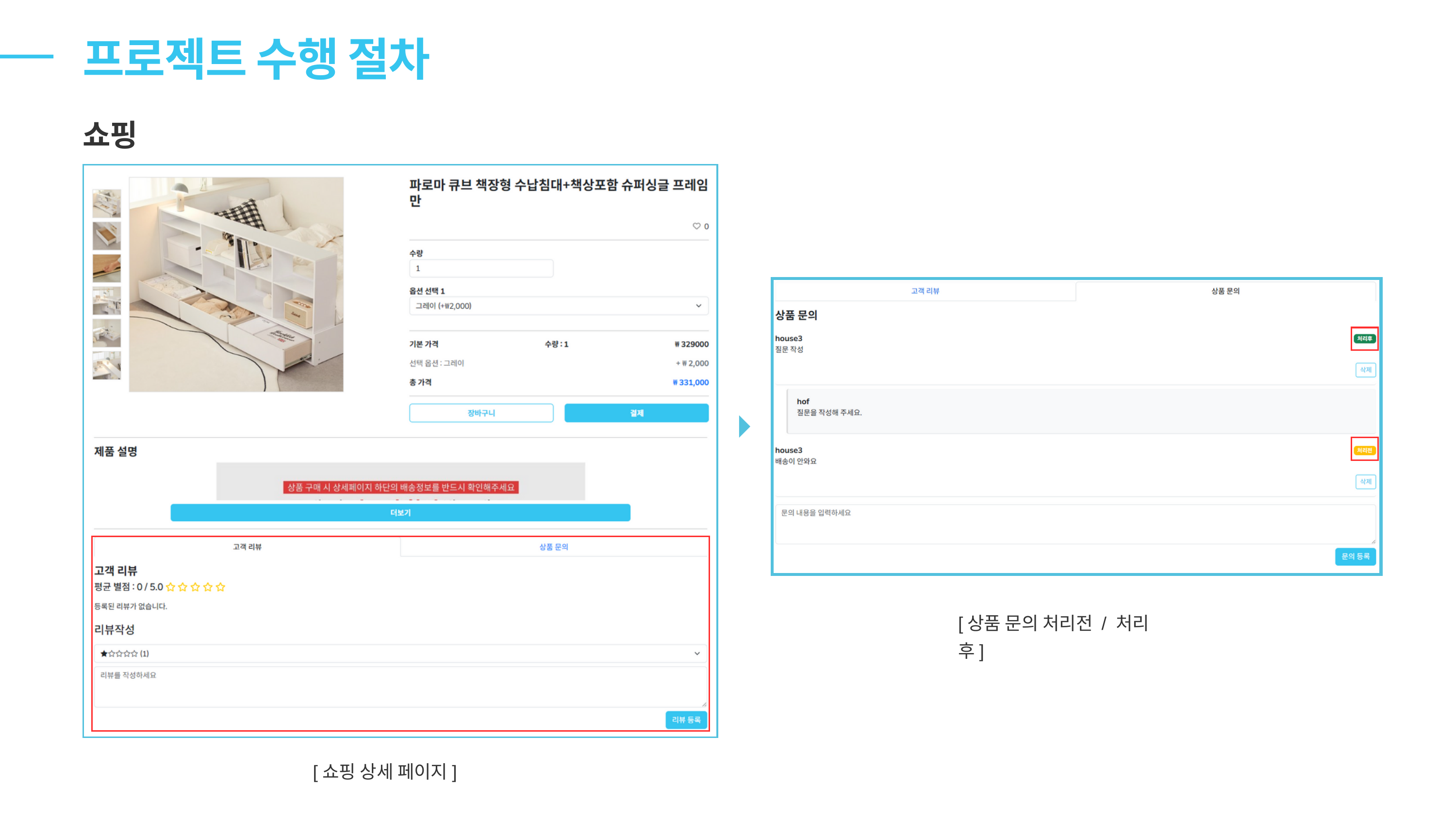

프로젝트 수행 절차

쇼핑

[상품 문의 처리전 / 처리후]
[쇼핑 상세 페이지]